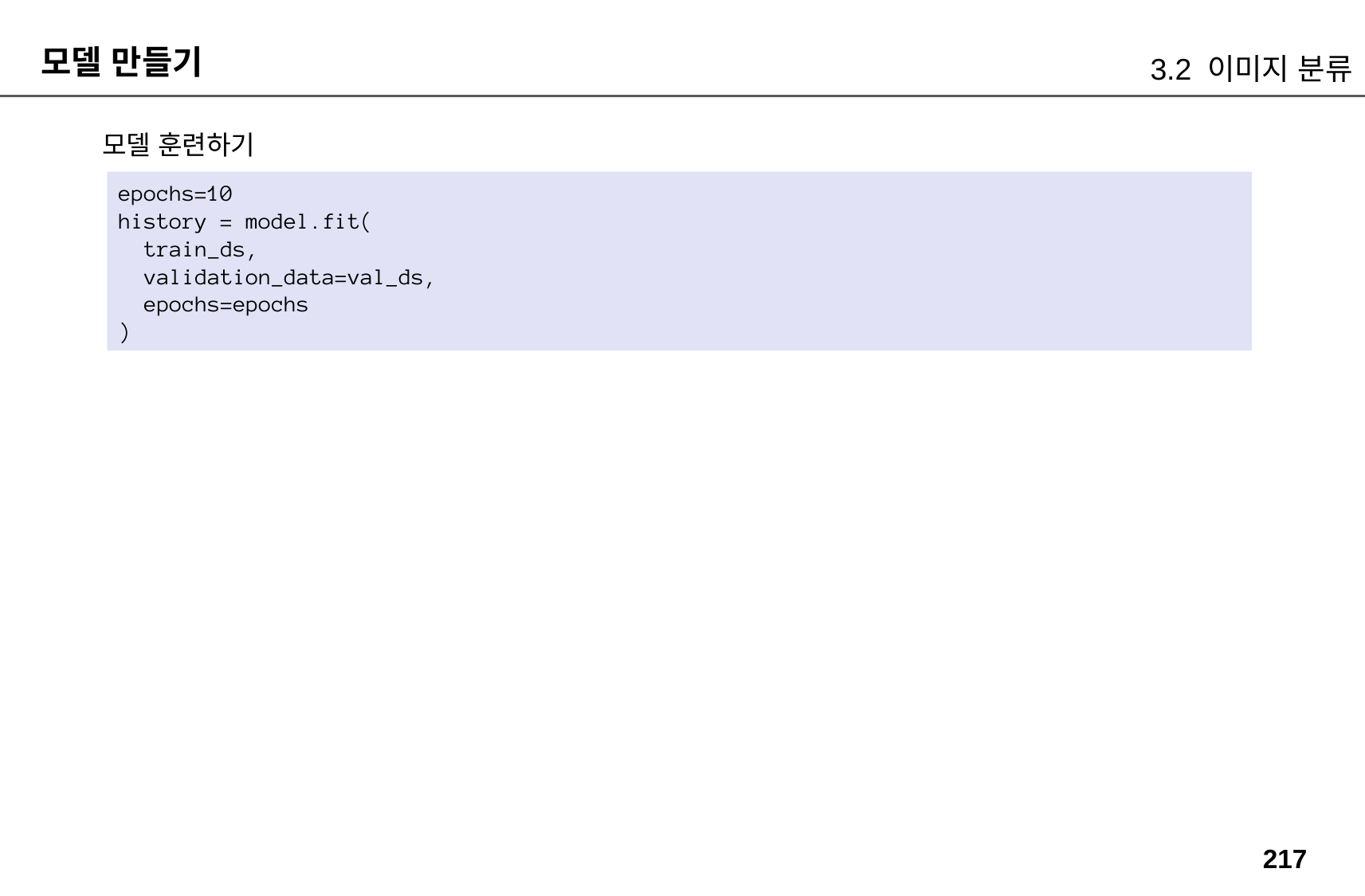

모델 만들기
3.2 이미지 분류
모델 훈련하기
epochs=10
history = model.fit(
  train_ds,
  validation_data=val_ds,
  epochs=epochs
)